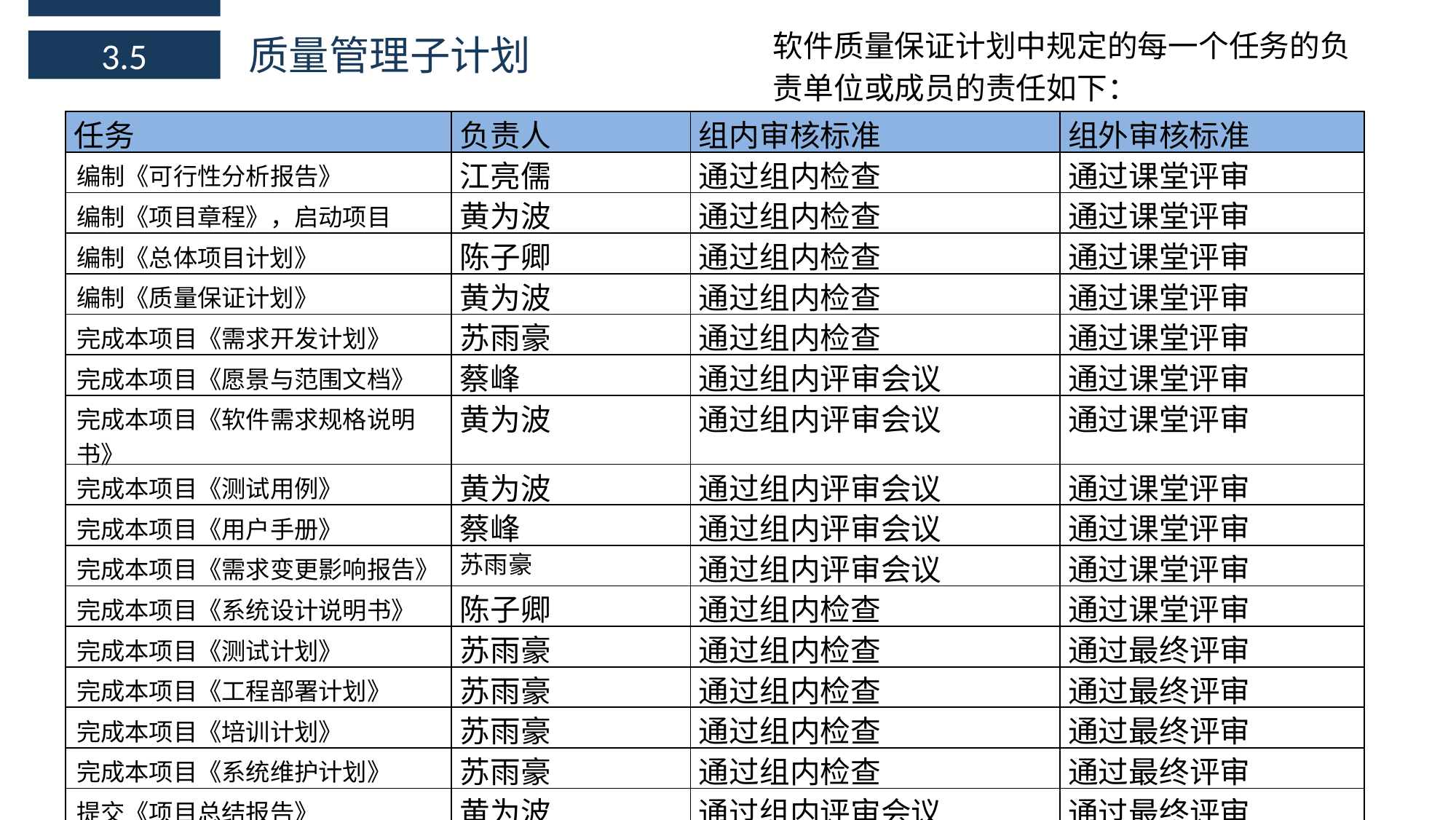

软件质量保证计划中规定的每一个任务的负责单位或成员的责任如下：
质量管理子计划
3.5
| 任务 | 负责人 | 组内审核标准 | 组外审核标准 |
| --- | --- | --- | --- |
| 编制《可行性分析报告》 | 江亮儒 | 通过组内检查 | 通过课堂评审 |
| 编制《项目章程》，启动项目 | 黄为波 | 通过组内检查 | 通过课堂评审 |
| 编制《总体项目计划》 | 陈子卿 | 通过组内检查 | 通过课堂评审 |
| 编制《质量保证计划》 | 黄为波 | 通过组内检查 | 通过课堂评审 |
| 完成本项目《需求开发计划》 | 苏雨豪 | 通过组内检查 | 通过课堂评审 |
| 完成本项目《愿景与范围文档》 | 蔡峰 | 通过组内评审会议 | 通过课堂评审 |
| 完成本项目《软件需求规格说明书》 | 黄为波 | 通过组内评审会议 | 通过课堂评审 |
| 完成本项目《测试用例》 | 黄为波 | 通过组内评审会议 | 通过课堂评审 |
| 完成本项目《用户手册》 | 蔡峰 | 通过组内评审会议 | 通过课堂评审 |
| 完成本项目《需求变更影响报告》 | 苏雨豪 | 通过组内评审会议 | 通过课堂评审 |
| 完成本项目《系统设计说明书》 | 陈子卿 | 通过组内检查 | 通过课堂评审 |
| 完成本项目《测试计划》 | 苏雨豪 | 通过组内检查 | 通过最终评审 |
| 完成本项目《工程部署计划》 | 苏雨豪 | 通过组内检查 | 通过最终评审 |
| 完成本项目《培训计划》 | 苏雨豪 | 通过组内检查 | 通过最终评审 |
| 完成本项目《系统维护计划》 | 苏雨豪 | 通过组内检查 | 通过最终评审 |
| 提交《项目总结报告》 | 黄为波 | 通过组内评审会议 | 通过最终评审 |